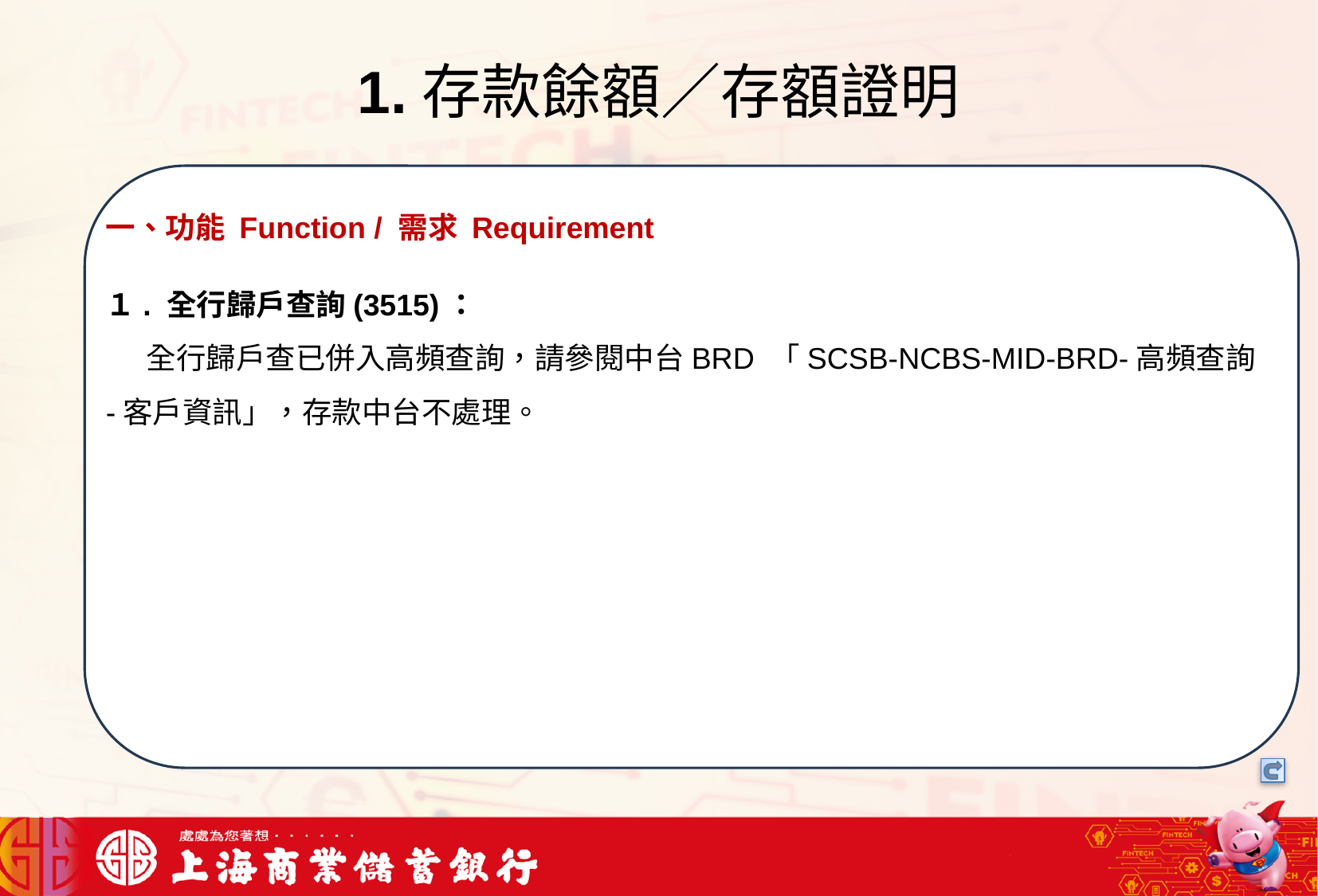

# 1.存款餘額／存額證明

一、功能 Function / 需求 Requirement

１. 全行歸戶查詢(3515)：
      全行歸戶查已併入高頻查詢，請參閱中台BRD 「SCSB-NCBS-MID-BRD-高頻查詢
-客戶資訊」，存款中台不處理。